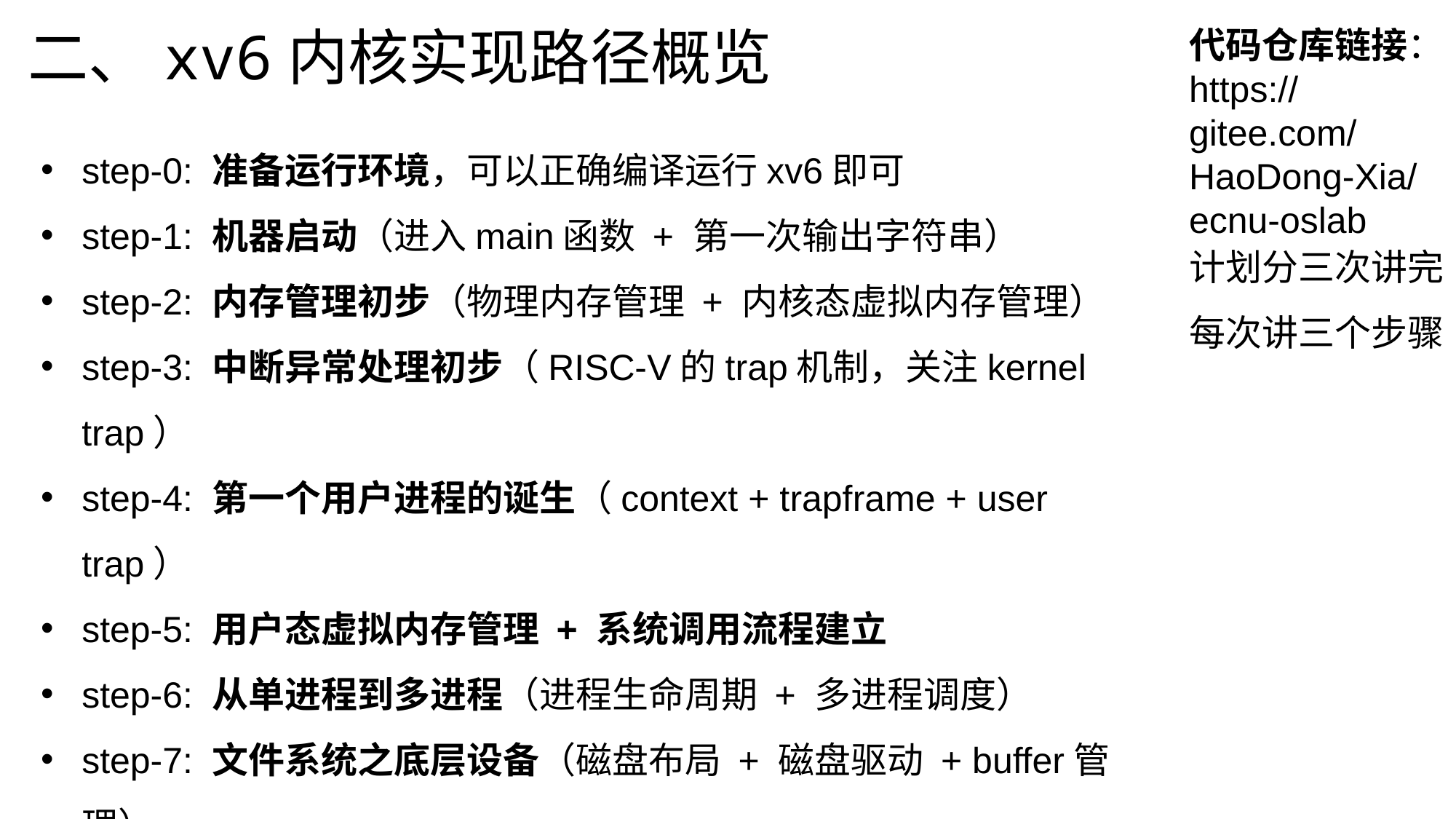

# 二、xv6内核实现路径概览
代码仓库链接：https://gitee.com/HaoDong-Xia/ecnu-oslab
step-0: 准备运行环境，可以正确编译运行xv6即可
step-1: 机器启动（进入main函数 + 第一次输出字符串）
step-2: 内存管理初步（物理内存管理 + 内核态虚拟内存管理）
step-3: 中断异常处理初步（RISC-V的trap机制，关注kernel trap）
step-4: 第一个用户进程的诞生（context + trapframe + user trap）
step-5: 用户态虚拟内存管理 + 系统调用流程建立
step-6: 从单进程到多进程（进程生命周期 + 多进程调度）
step-7: 文件系统之底层设备（磁盘布局 + 磁盘驱动 + buffer管理）
step-8: 文件系统之中层抽象（inode + directory + path）
Step-9: 文件系统之上层接口（file + fs_syscall + 与进程的融合）
计划分三次讲完每次讲三个步骤